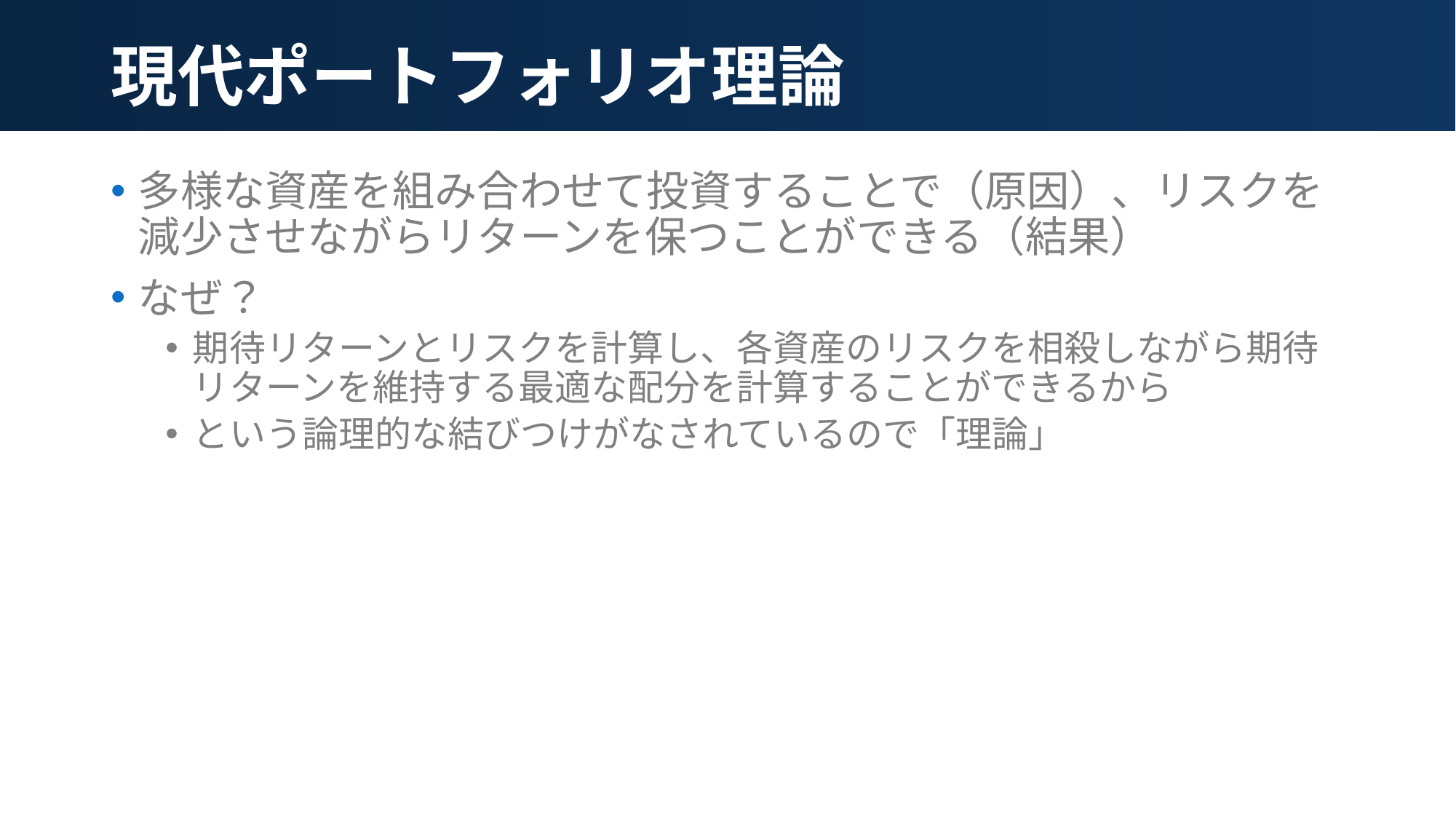

# 現代ポートフォリオ理論
多様な資産を組み合わせて投資することで（原因）、リスクを減少させながらリターンを保つことができる（結果）
なぜ？
期待リターンとリスクを計算し、各資産のリスクを相殺しながら期待リターンを維持する最適な配分を計算することができるから
という論理的な結びつけがなされているので「理論」